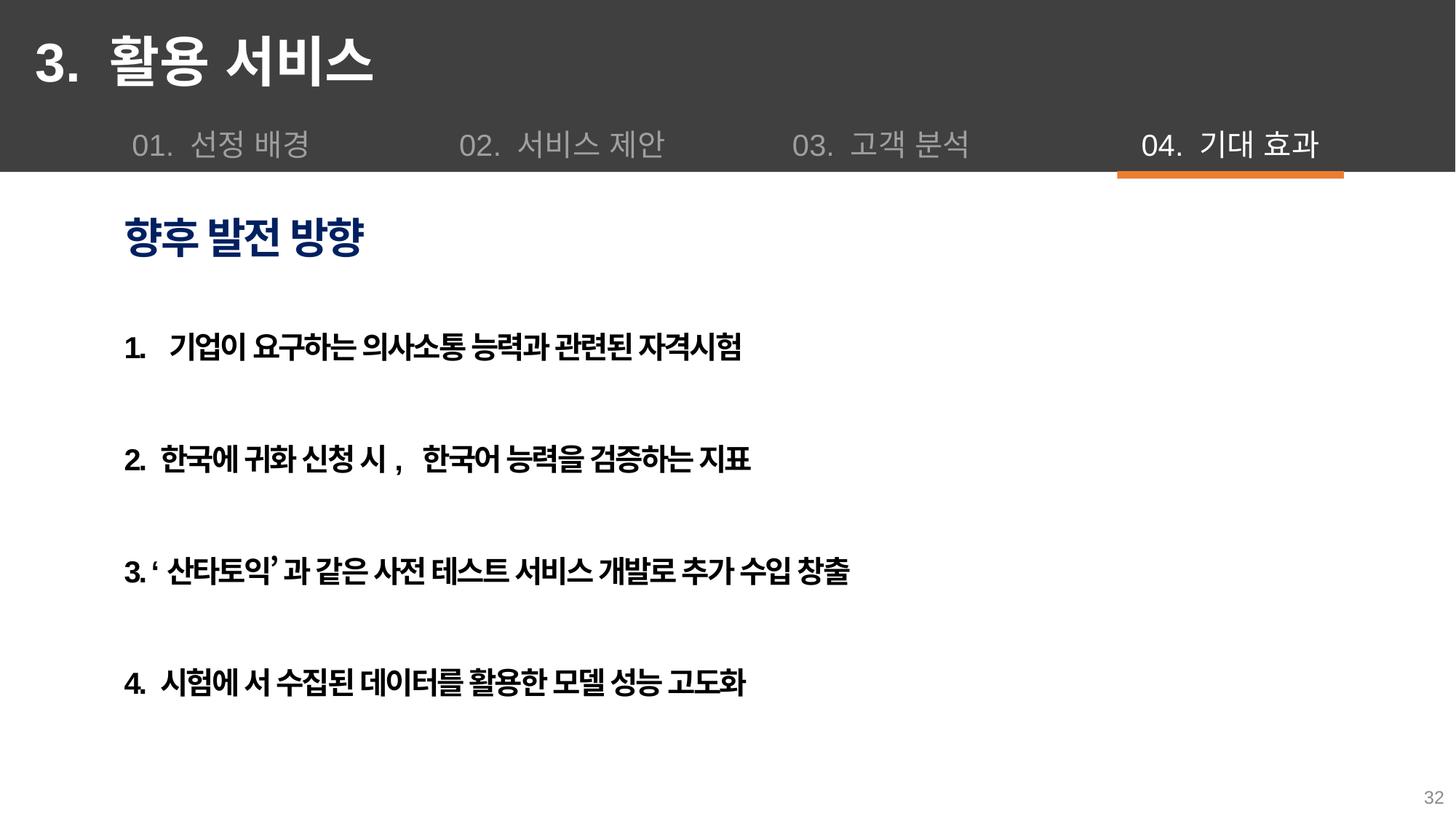

3. 활용 서비스
01. 선정 배경
02. 서비스 제안
03. 고객 분석
04. 기대 효과

향후 발전 방향
1.  기업이 요구하는 의사소통 능력과 관련된 자격시험
2. 한국에 귀화 신청 시,  한국어 능력을 검증하는 지표
3. ‘산타토익’ 과 같은 사전 테스트 서비스 개발로 추가 수입 창출
4. 시험에 서 수집된 데이터를 활용한 모델 성능 고도화
32